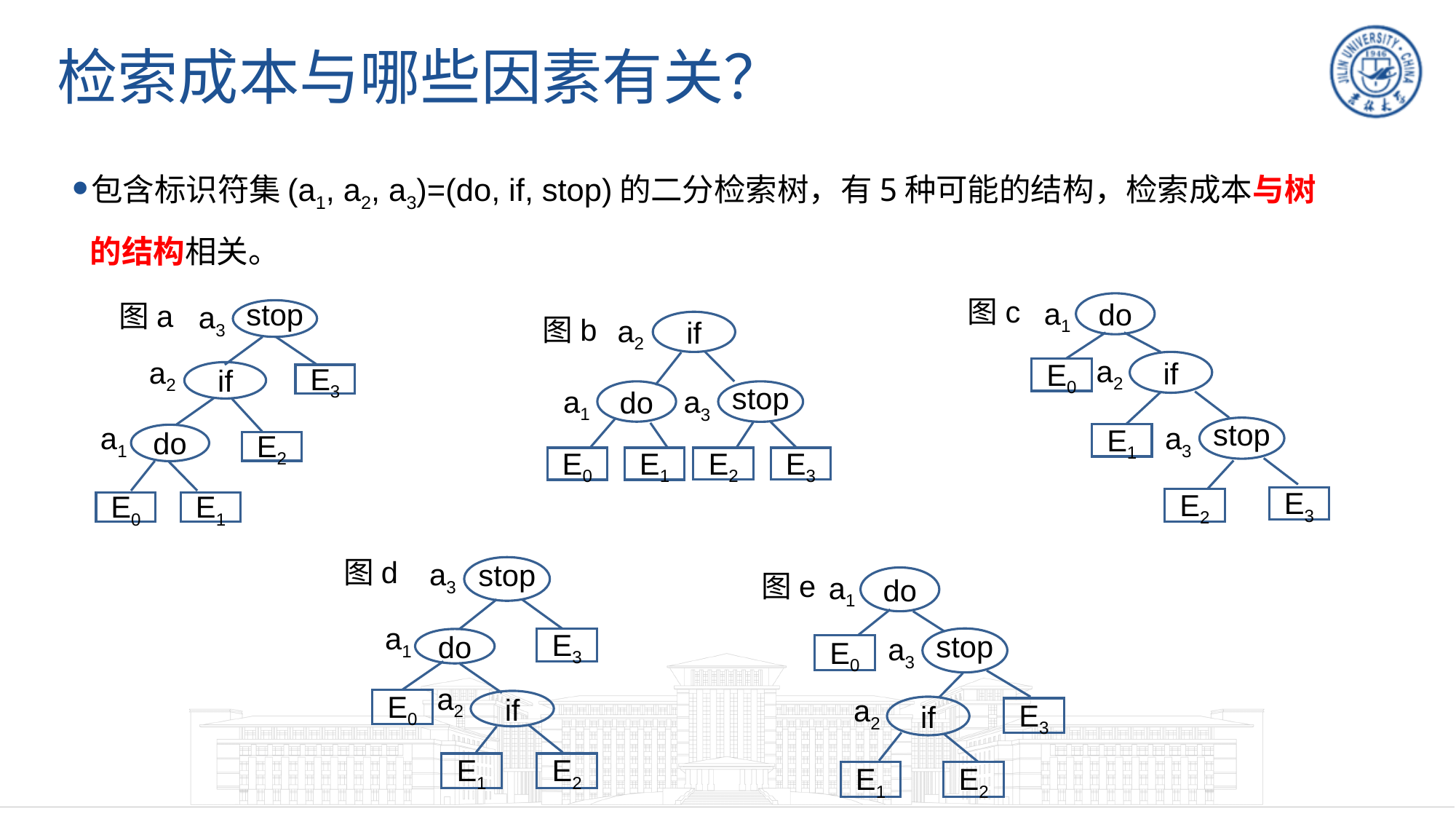

# 检索成本与哪些因素有关？
包含标识符集(a1, a2, a3)=(do, if, stop)的二分检索树，有5种可能的结构，检索成本与树的结构相关。
图c
do
a1

if
a2
E0

stop
a3
E1

E3
E2
图a
stop
a3

a2
if
E3

a1
do
E2

E0
E1
图b
if
a2

do
a1
stop
a3

E0
E1
E2
E3
图d
stop
a3

a1
do
E3

a2
if
E0

E1
E2
图e
do
a1

stop
a3
E0

a2
if
E3

E1
E2
71